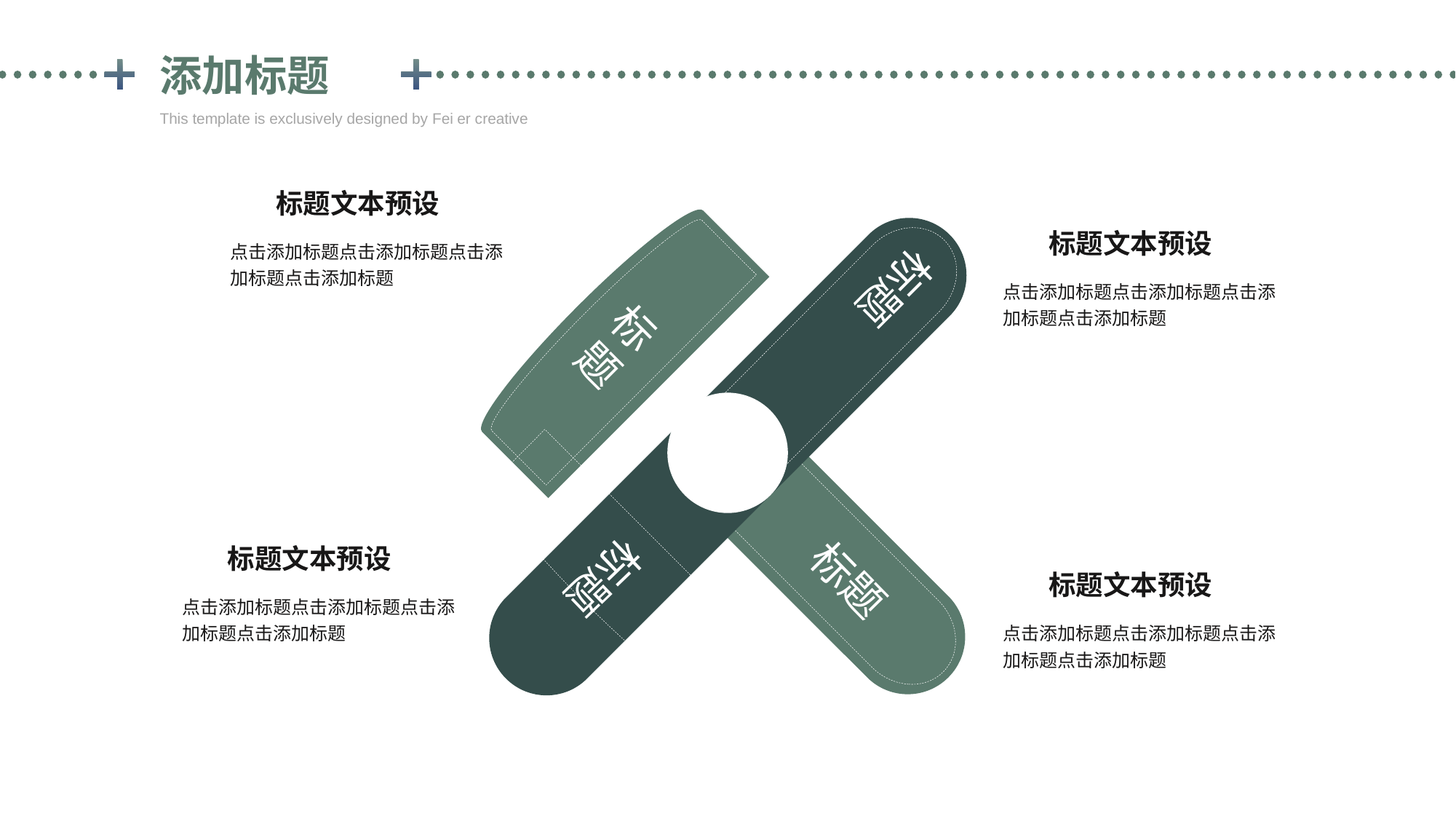

添加标题

This template is exclusively designed by Fei er creative
标题文本预设
标题

标题文本预设
点击添加标题点击添加标题点击添加标题点击添加标题
点击添加标题点击添加标题点击添加标题点击添加标题
标题

标题
标题

标题文本预设
标题文本预设
点击添加标题点击添加标题点击添加标题点击添加标题
点击添加标题点击添加标题点击添加标题点击添加标题